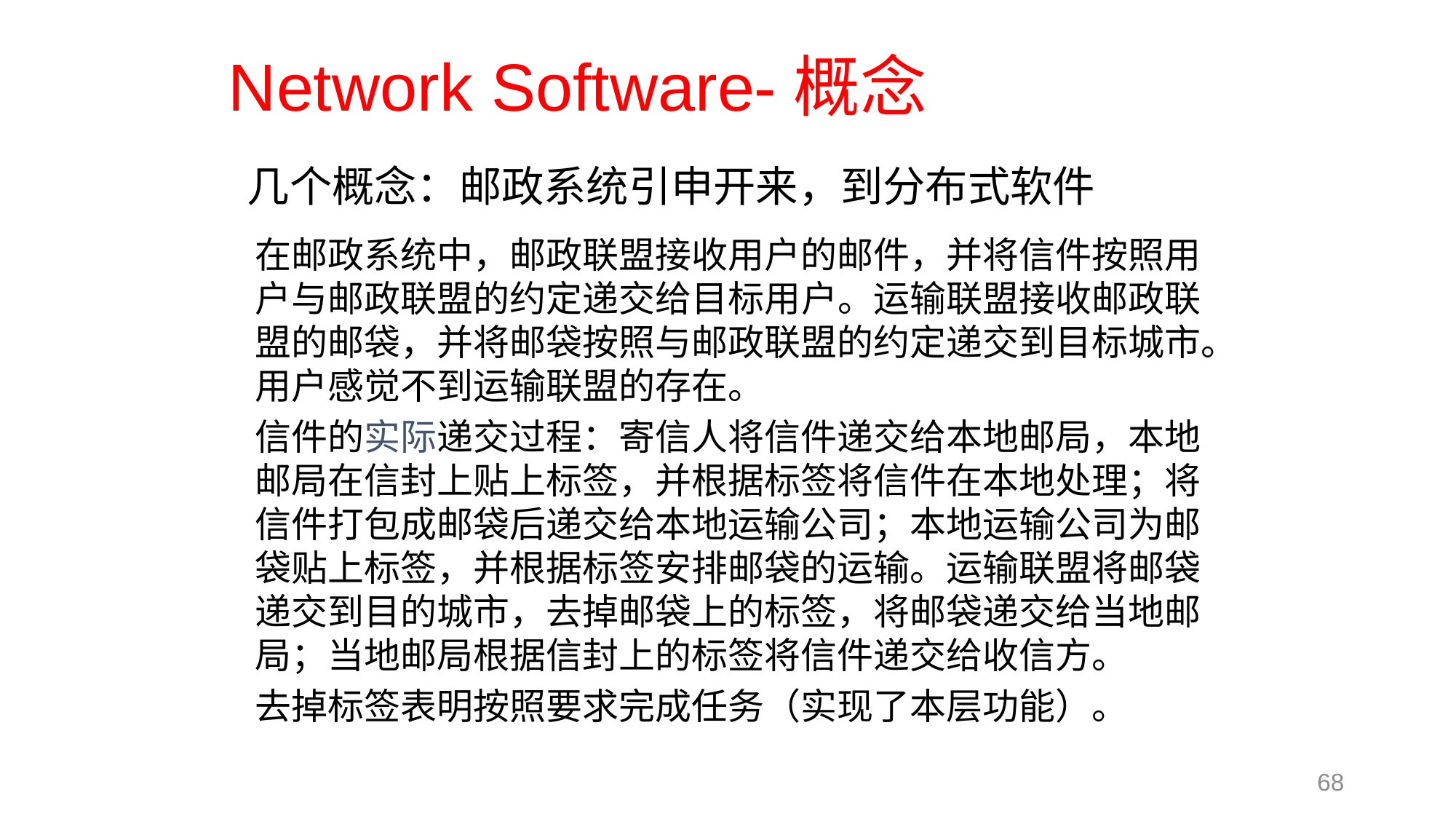

# Network Software-概念
几个概念：邮政系统引申开来，到分布式软件
在邮政系统中，邮政联盟接收用户的邮件，并将信件按照用户与邮政联盟的约定递交给目标用户。运输联盟接收邮政联盟的邮袋，并将邮袋按照与邮政联盟的约定递交到目标城市。用户感觉不到运输联盟的存在。
信件的实际递交过程：寄信人将信件递交给本地邮局，本地邮局在信封上贴上标签，并根据标签将信件在本地处理；将信件打包成邮袋后递交给本地运输公司；本地运输公司为邮袋贴上标签，并根据标签安排邮袋的运输。运输联盟将邮袋递交到目的城市，去掉邮袋上的标签，将邮袋递交给当地邮局；当地邮局根据信封上的标签将信件递交给收信方。
去掉标签表明按照要求完成任务（实现了本层功能）。

68